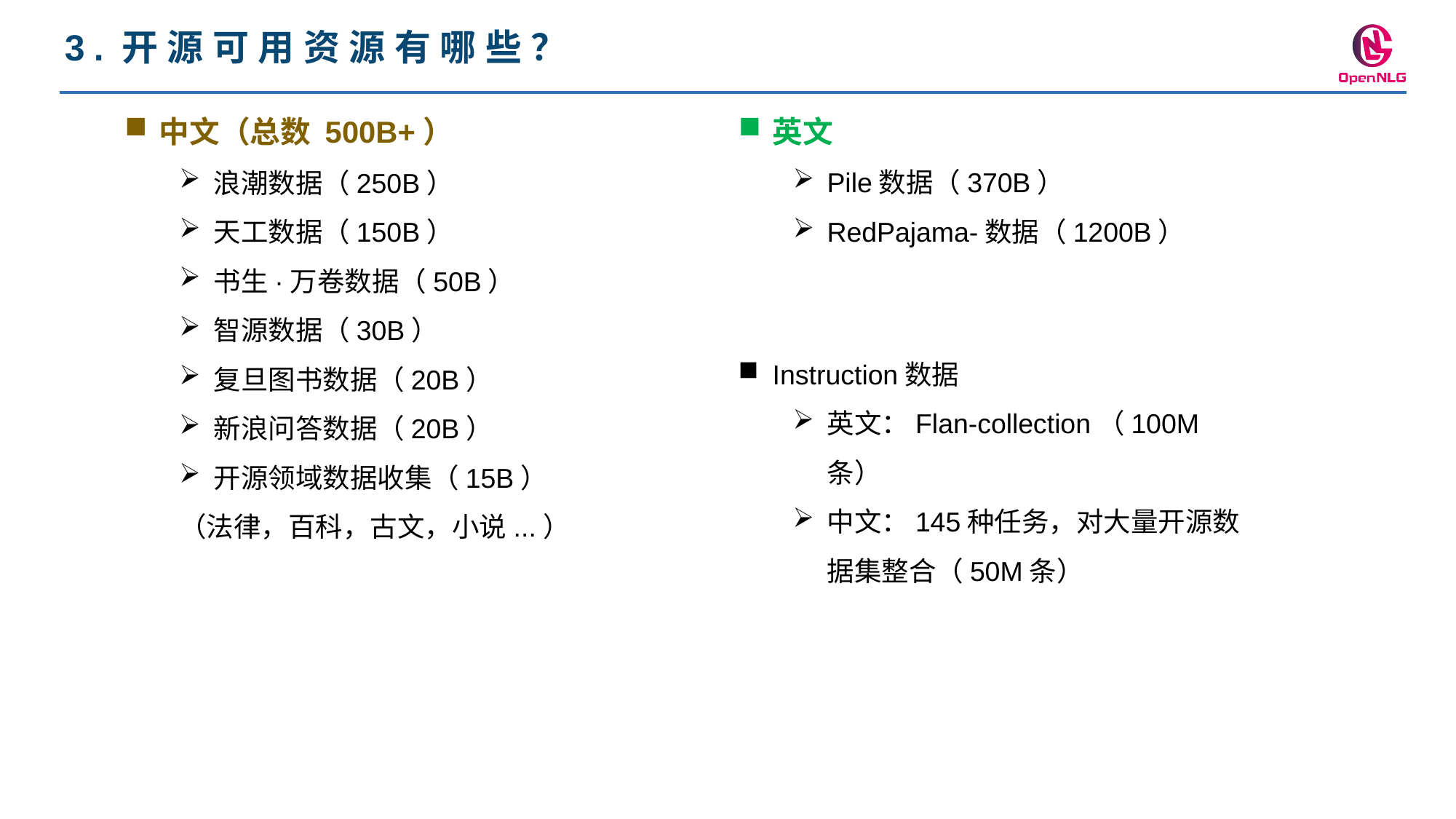

3.开源可用资源有哪些？
中文（总数 500B+）
浪潮数据（250B）
天工数据（150B）
书生·万卷数据（50B）
智源数据（30B）
复旦图书数据（20B）
新浪问答数据（20B）
开源领域数据收集（15B）
（法律，百科，古文，小说...）

英文
Pile数据（370B）
RedPajama-数据（1200B）
Instruction数据
英文：Flan-collection（100M条）
中文：145种任务，对大量开源数据集整合（50M条）